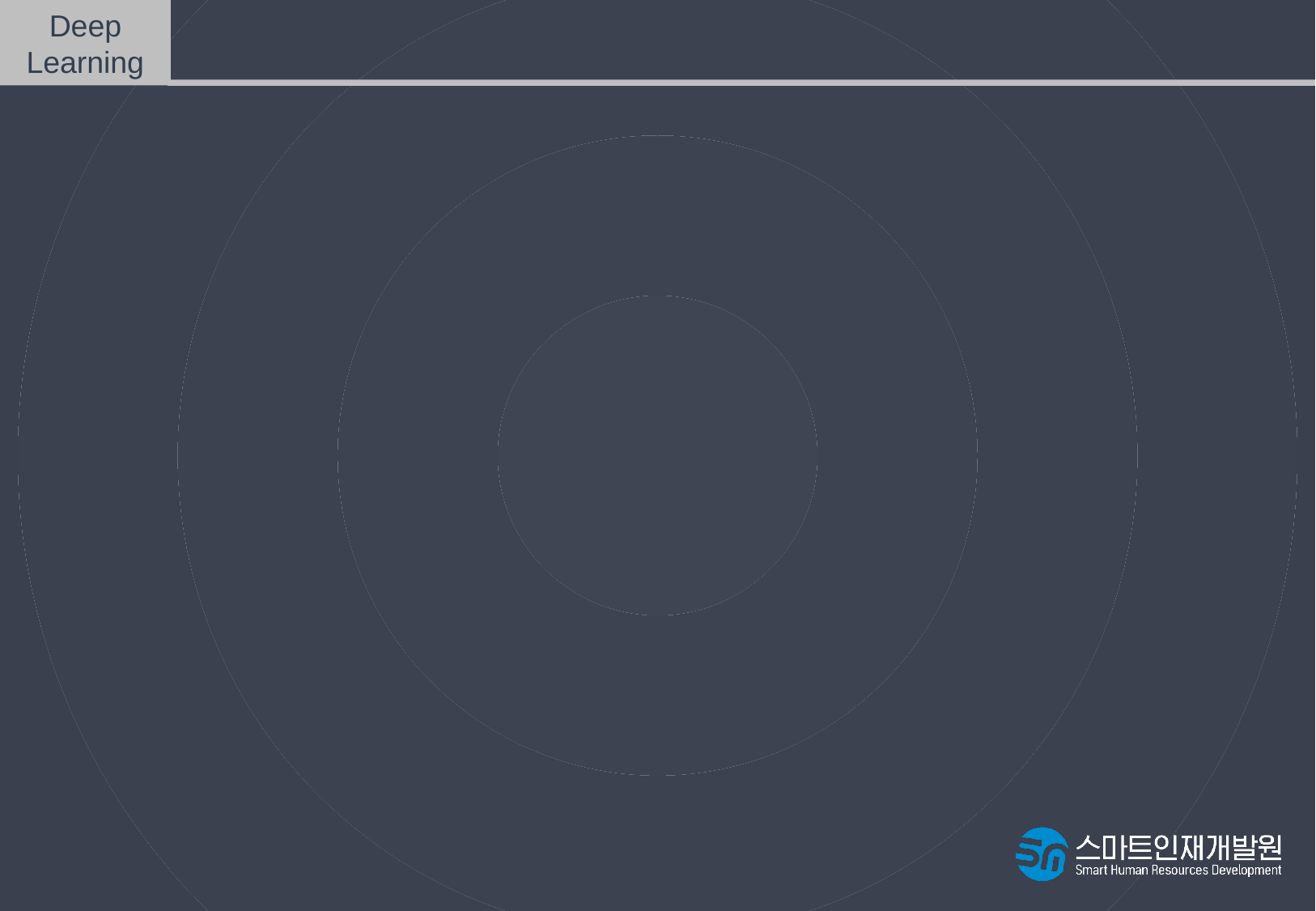

Deep
Learning
다층 퍼셉트론(Multilayer Perceptron)

- 한 번의 연산으로 해결되지 않는 문제를 해결할 수 있다.
- 단층에 비해 학습시간이 오래 걸린다.
- 모델(신경망)이 복잡해지고 가중치 파라미터가 많아
   학습시 과대적합되기 쉽다.